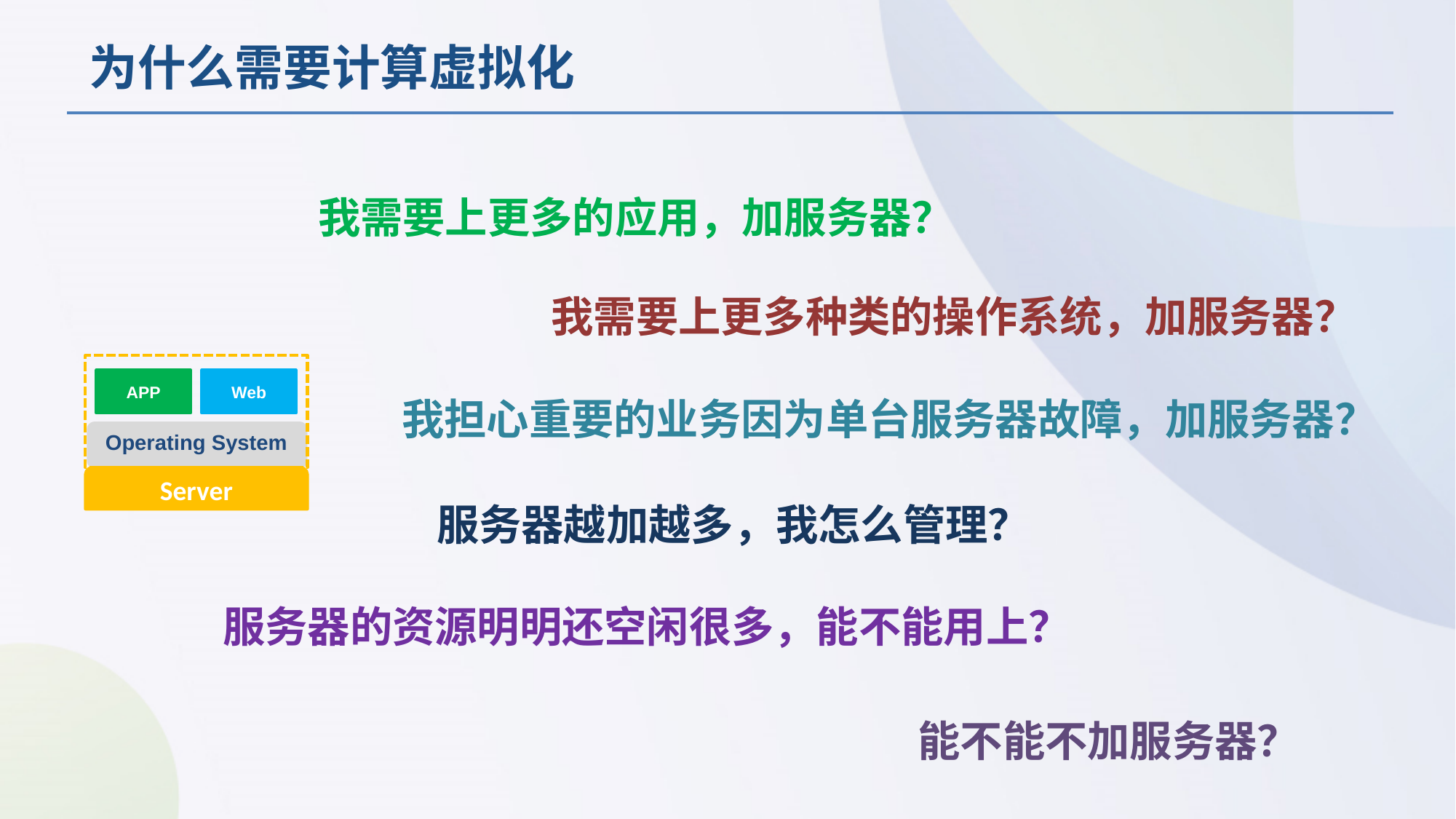

为什么需要计算虚拟化
我需要上更多的应用，加服务器？
我需要上更多种类的操作系统，加服务器？

APP
Web

Operating System
Server
我担心重要的业务因为单台服务器故障，加服务器？
服务器越加越多，我怎么管理？
服务器的资源明明还空闲很多，能不能用上？
能不能不加服务器？